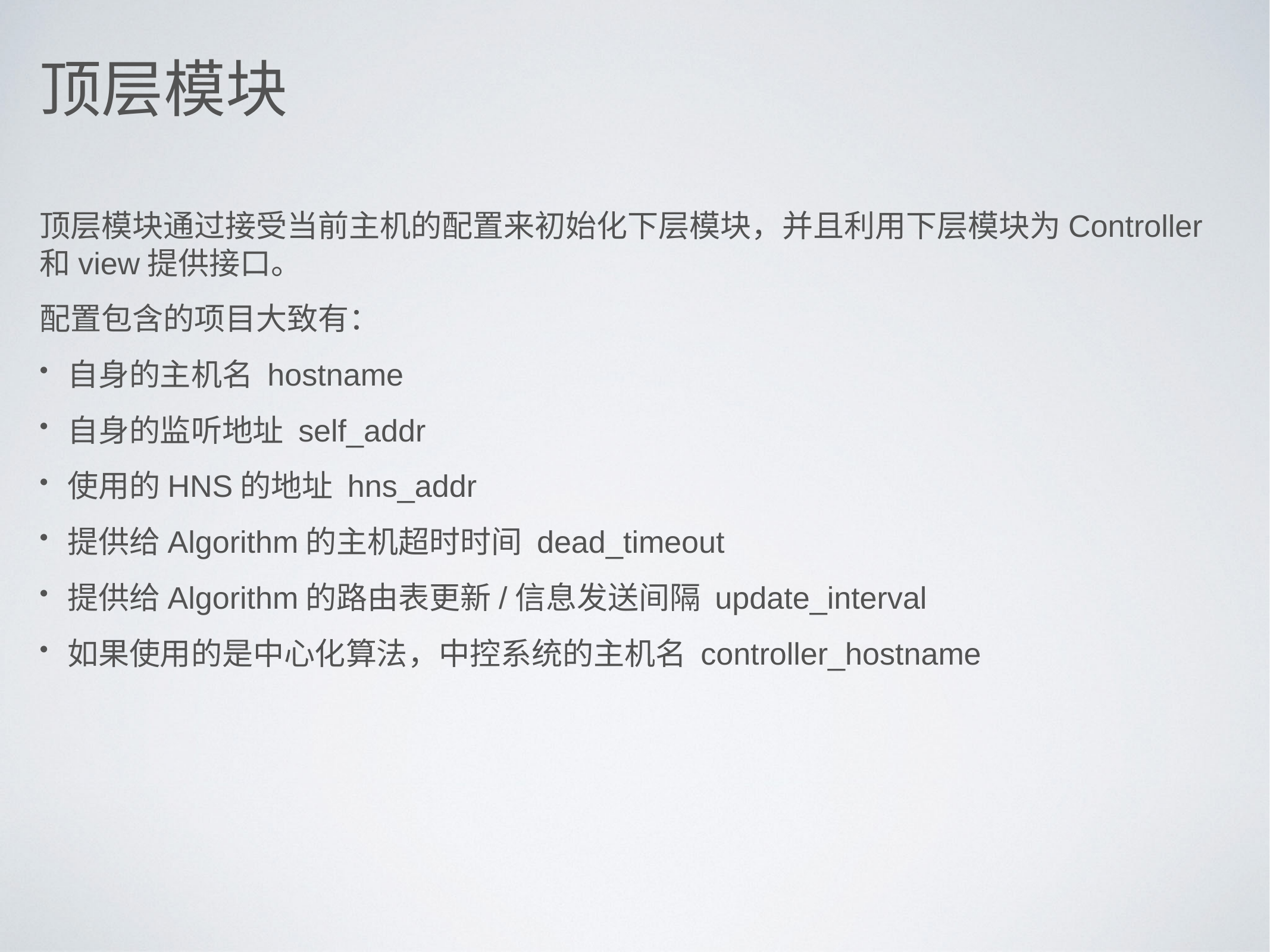

# 顶层模块
顶层模块通过接受当前主机的配置来初始化下层模块，并且利用下层模块为Controller和view提供接口。
配置包含的项目大致有：
自身的主机名 hostname
自身的监听地址 self_addr
使用的HNS的地址 hns_addr
提供给Algorithm的主机超时时间 dead_timeout
提供给Algorithm的路由表更新/信息发送间隔 update_interval
如果使用的是中心化算法，中控系统的主机名 controller_hostname